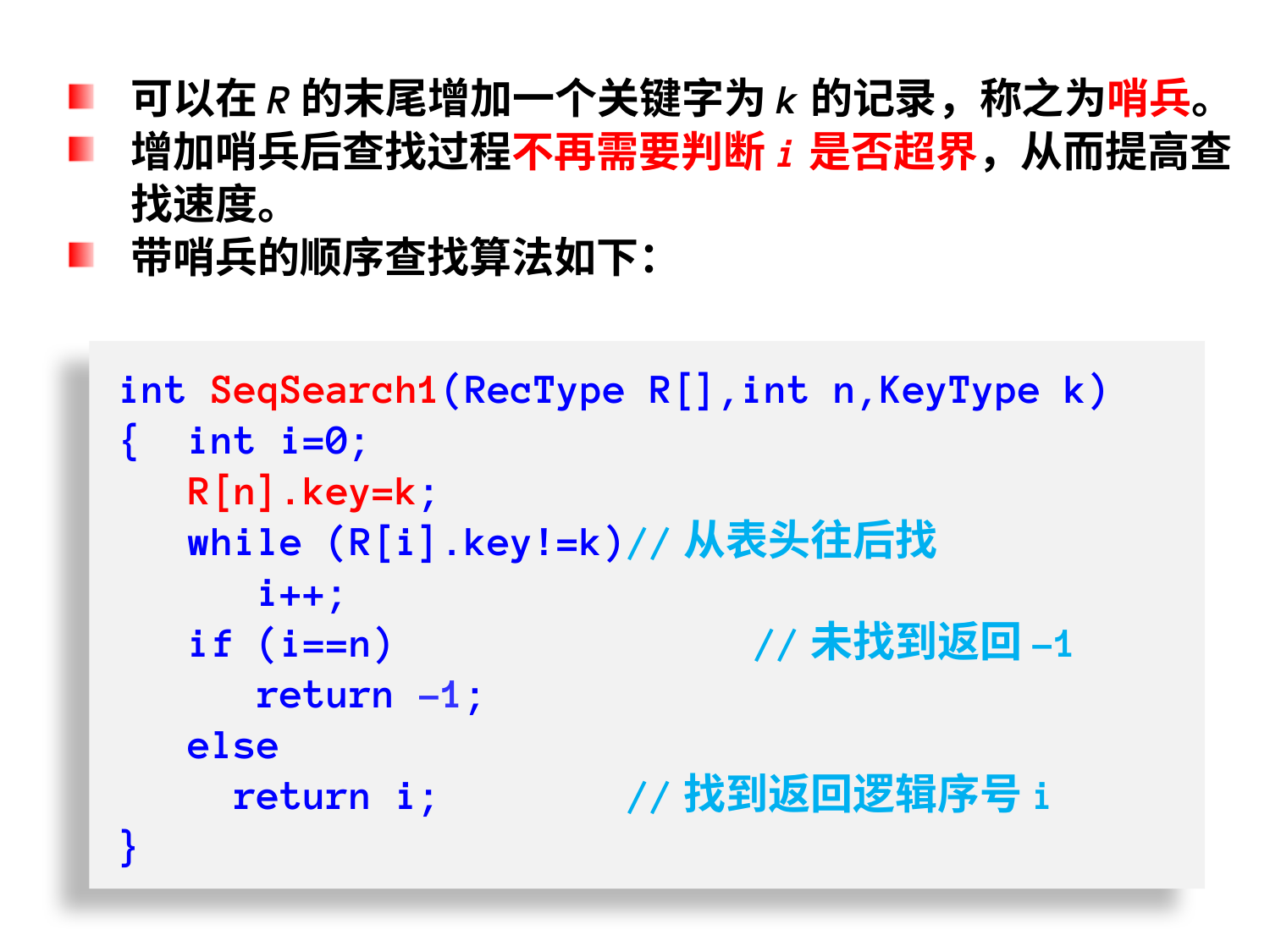

可以在R的末尾增加一个关键字为k的记录，称之为哨兵。
增加哨兵后查找过程不再需要判断i是否超界，从而提高查找速度。
带哨兵的顺序查找算法如下：
int SeqSearch1(RecType R[],int n,KeyType k)
{  int i=0;
   R[n].key=k;
   while (R[i].key!=k)	//从表头往后找
      i++;
   if (i==n)			//未找到返回-1
      return -1;
   else
     return i;		//找到返回逻辑序号i
}